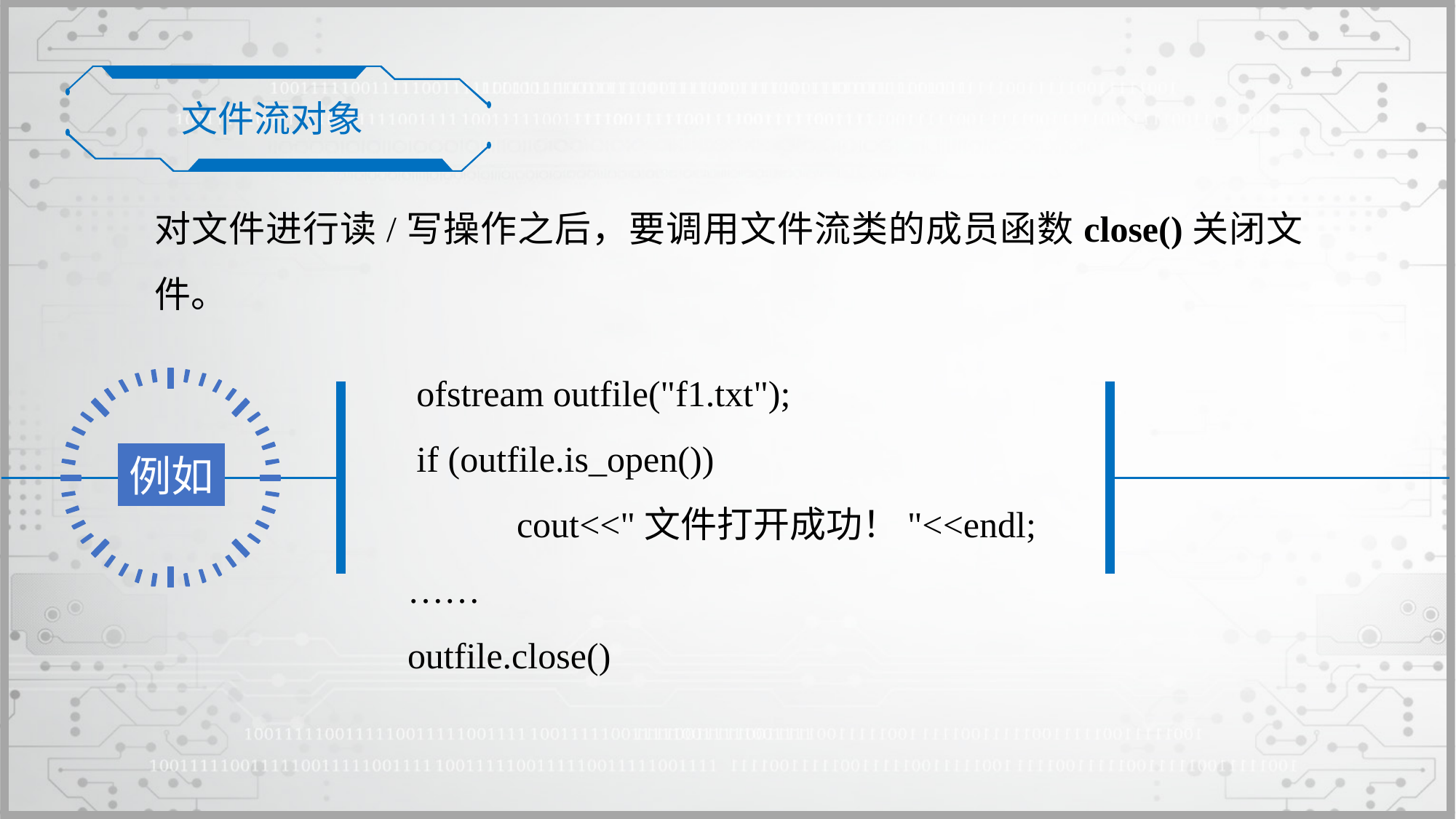

文件流对象
对文件进行读/写操作之后，要调用文件流类的成员函数close()关闭文件。
 ofstream outfile("f1.txt");
 if (outfile.is_open())
	cout<<"文件打开成功！"<<endl;
……
outfile.close()

例如